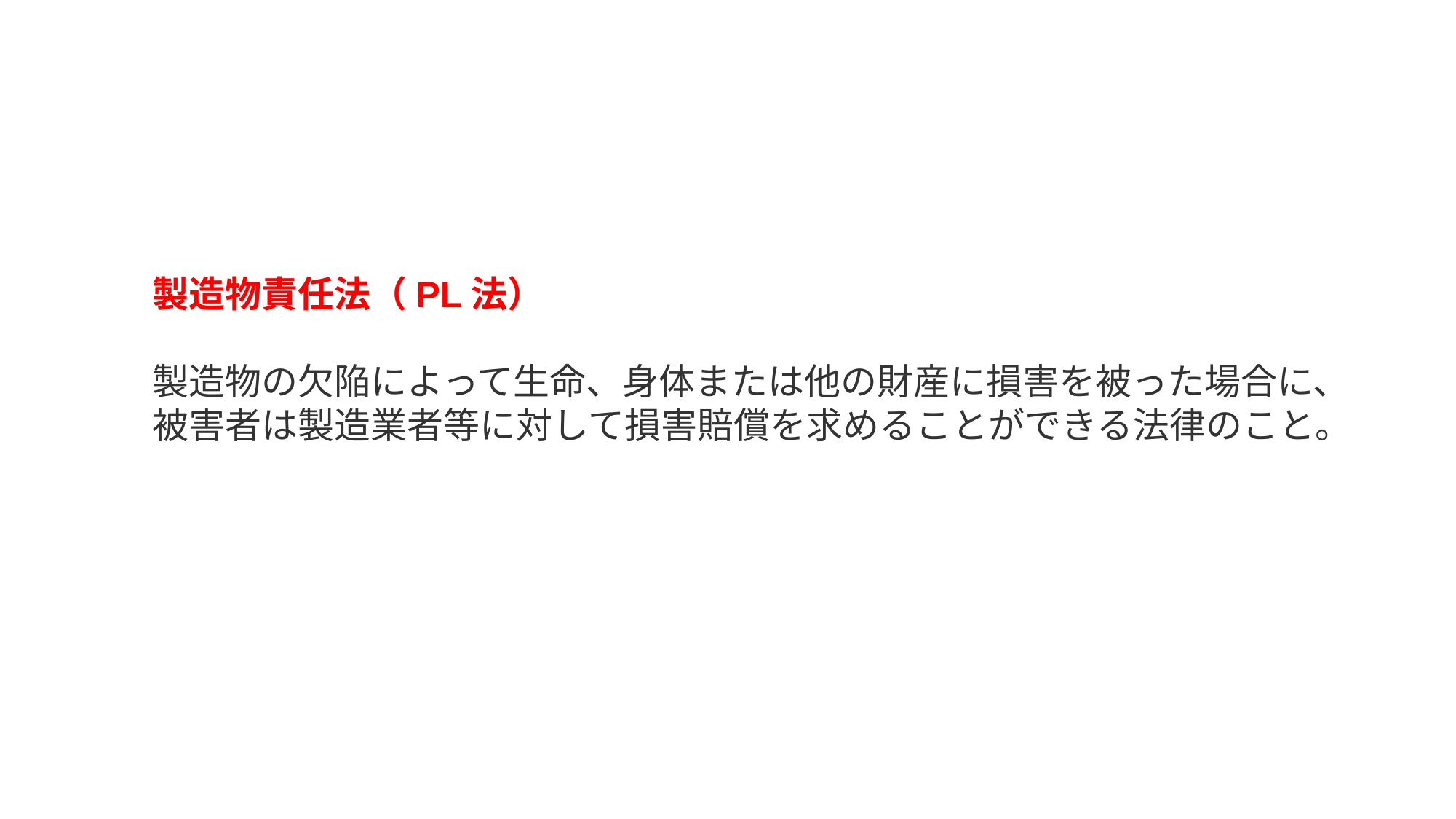

製造物責任法（PL法）

製造物の欠陥によって生命、身体または他の財産に損害を被った場合に、被害者は製造業者等に対して損害賠償を求めることができる法律のこと。